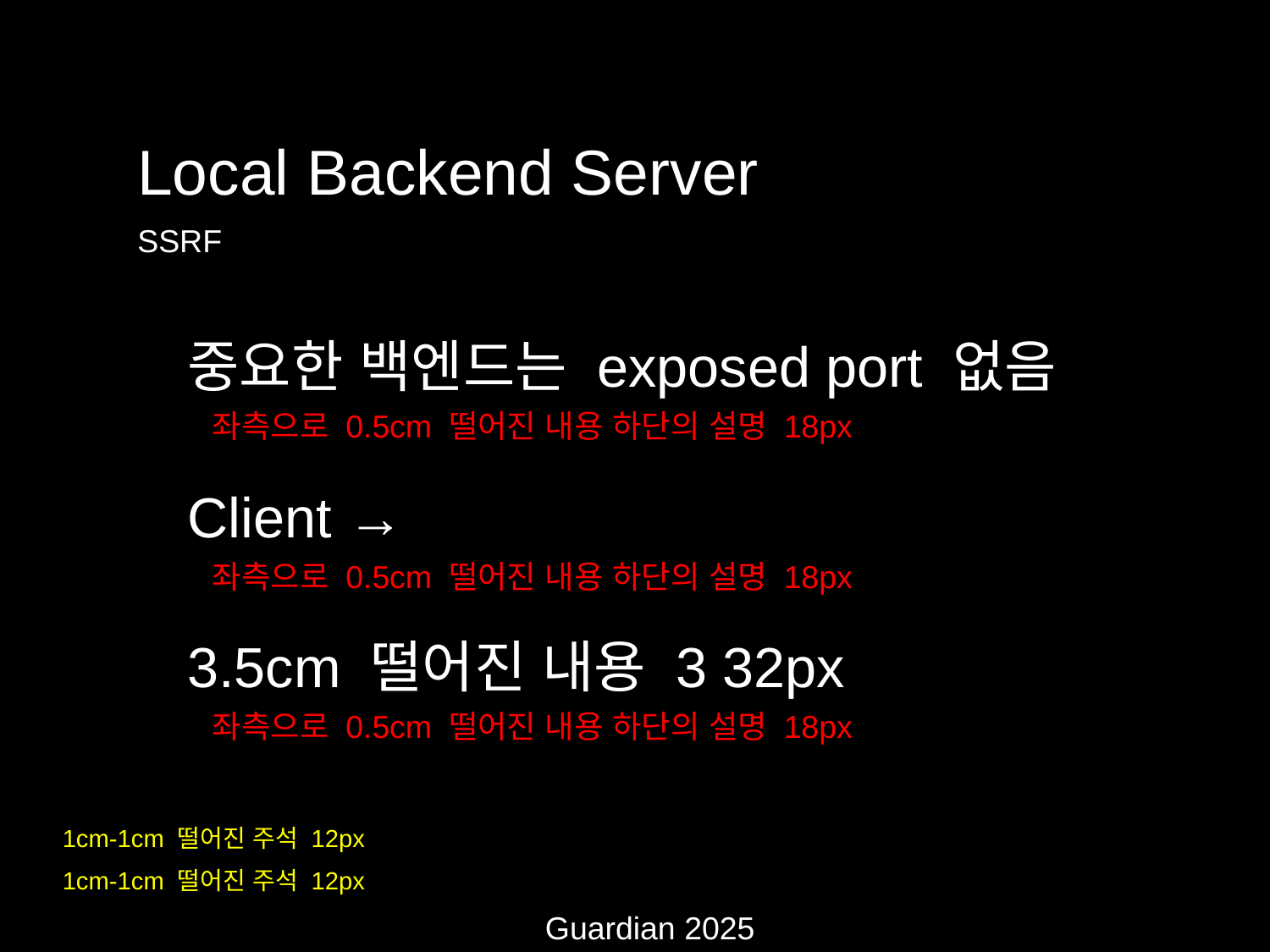

Local Backend Server
SSRF
중요한 백엔드는 exposed port 없음
좌측으로 0.5cm 떨어진 내용 하단의 설명 18px
Client →
좌측으로 0.5cm 떨어진 내용 하단의 설명 18px
3.5cm 떨어진 내용 3 32px
좌측으로 0.5cm 떨어진 내용 하단의 설명 18px
1cm-1cm 떨어진 주석 12px
1cm-1cm 떨어진 주석 12px